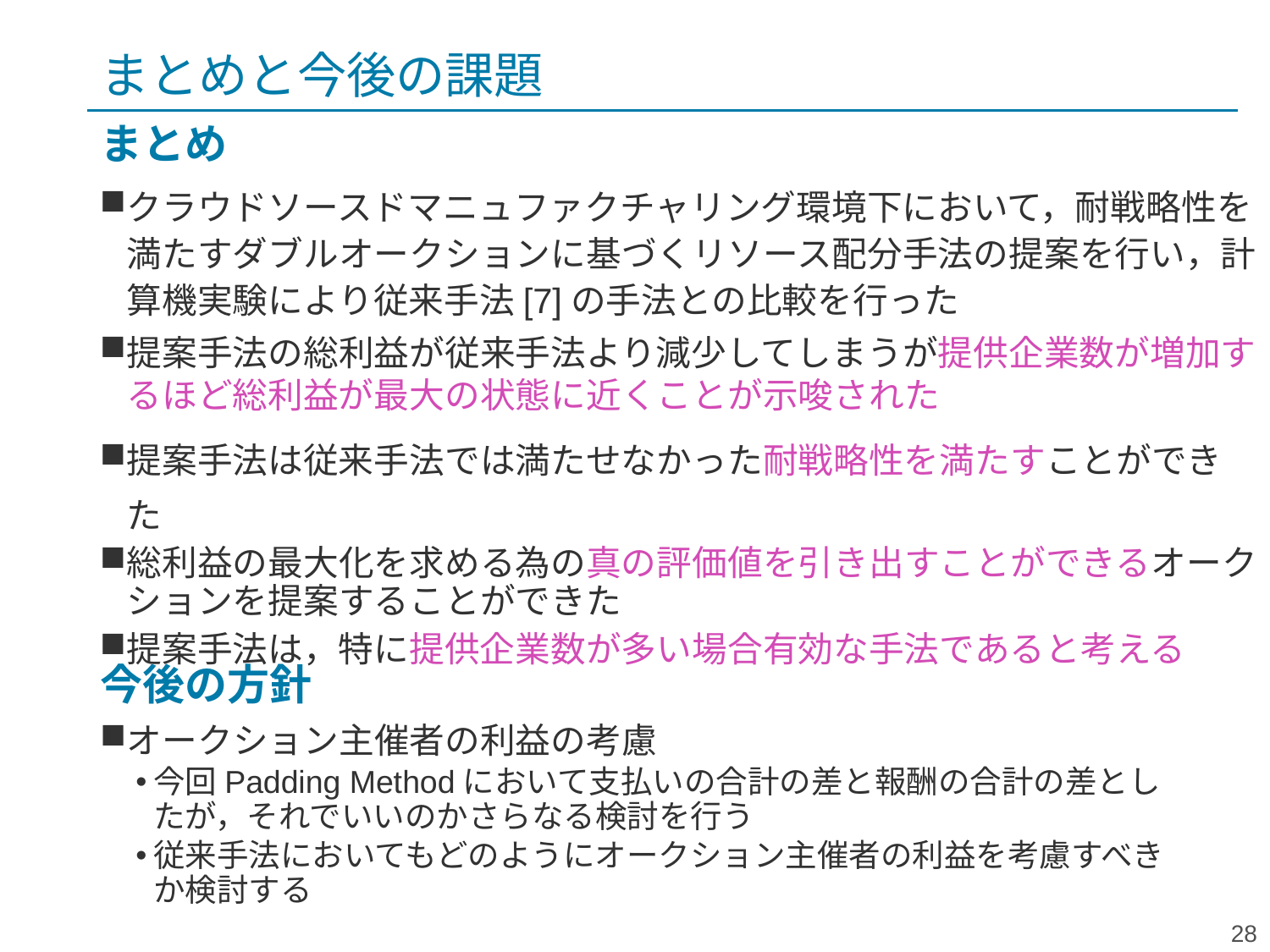

# まとめと今後の課題
まとめ
クラウドソースドマニュファクチャリング環境下において，耐戦略性を満たすダブルオークションに基づくリソース配分手法の提案を行い，計算機実験により従来手法[7]の手法との比較を行った
提案手法の総利益が従来手法より減少してしまうが提供企業数が増加するほど総利益が最大の状態に近くことが示唆された
提案手法は従来手法では満たせなかった耐戦略性を満たすことができた
総利益の最大化を求める為の真の評価値を引き出すことができるオークションを提案することができた
提案手法は，特に提供企業数が多い場合有効な手法であると考える

今後の方針
オークション主催者の利益の考慮
今回Padding Methodにおいて支払いの合計の差と報酬の合計の差としたが，それでいいのかさらなる検討を行う
従来手法においてもどのようにオークション主催者の利益を考慮すべきか検討する

28